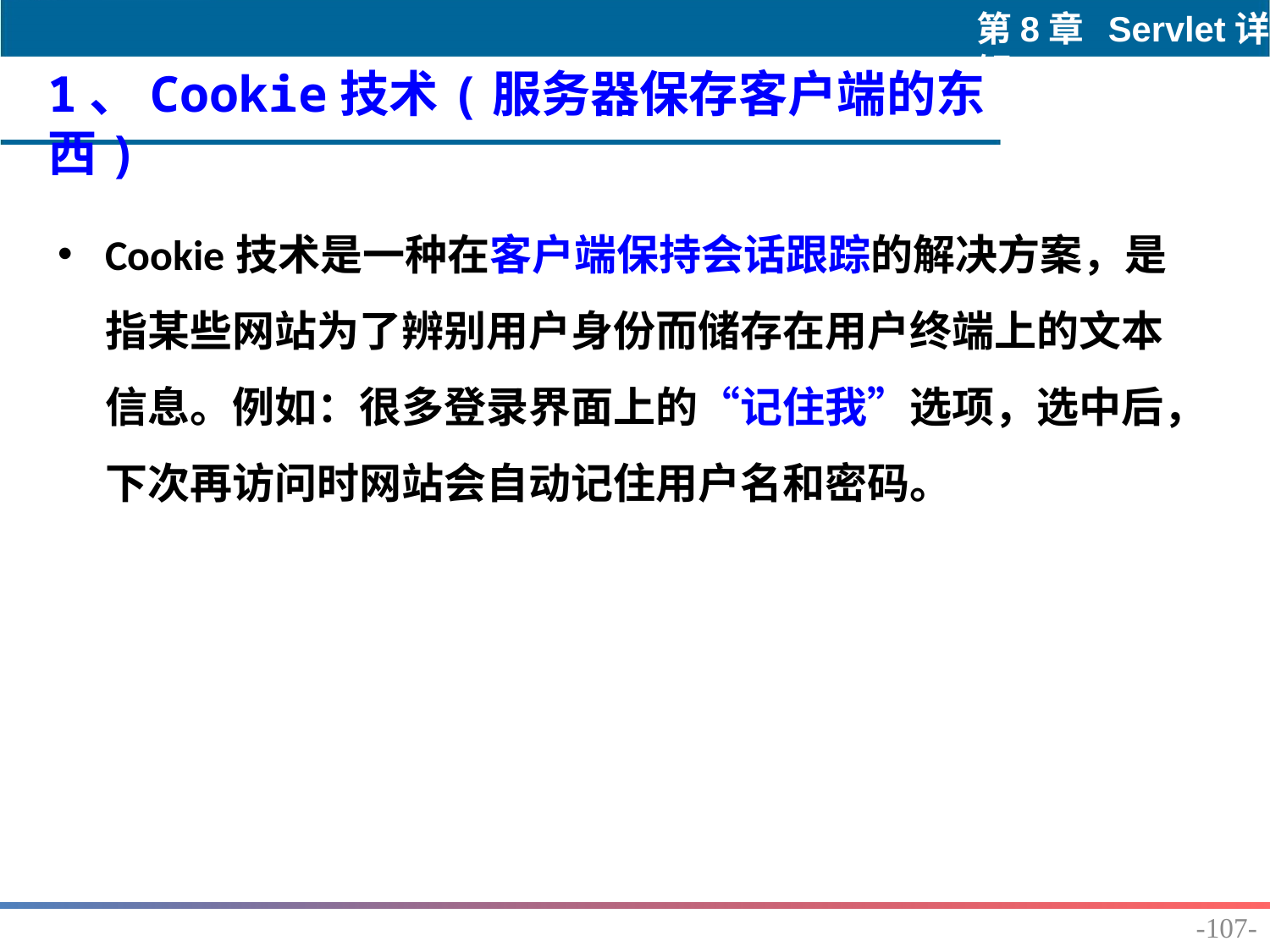

1、Cookie技术(服务器保存客户端的东西)
Cookie技术是一种在客户端保持会话跟踪的解决方案，是指某些网站为了辨别用户身份而储存在用户终端上的文本信息。例如：很多登录界面上的“记住我”选项，选中后，下次再访问时网站会自动记住用户名和密码。

-107-